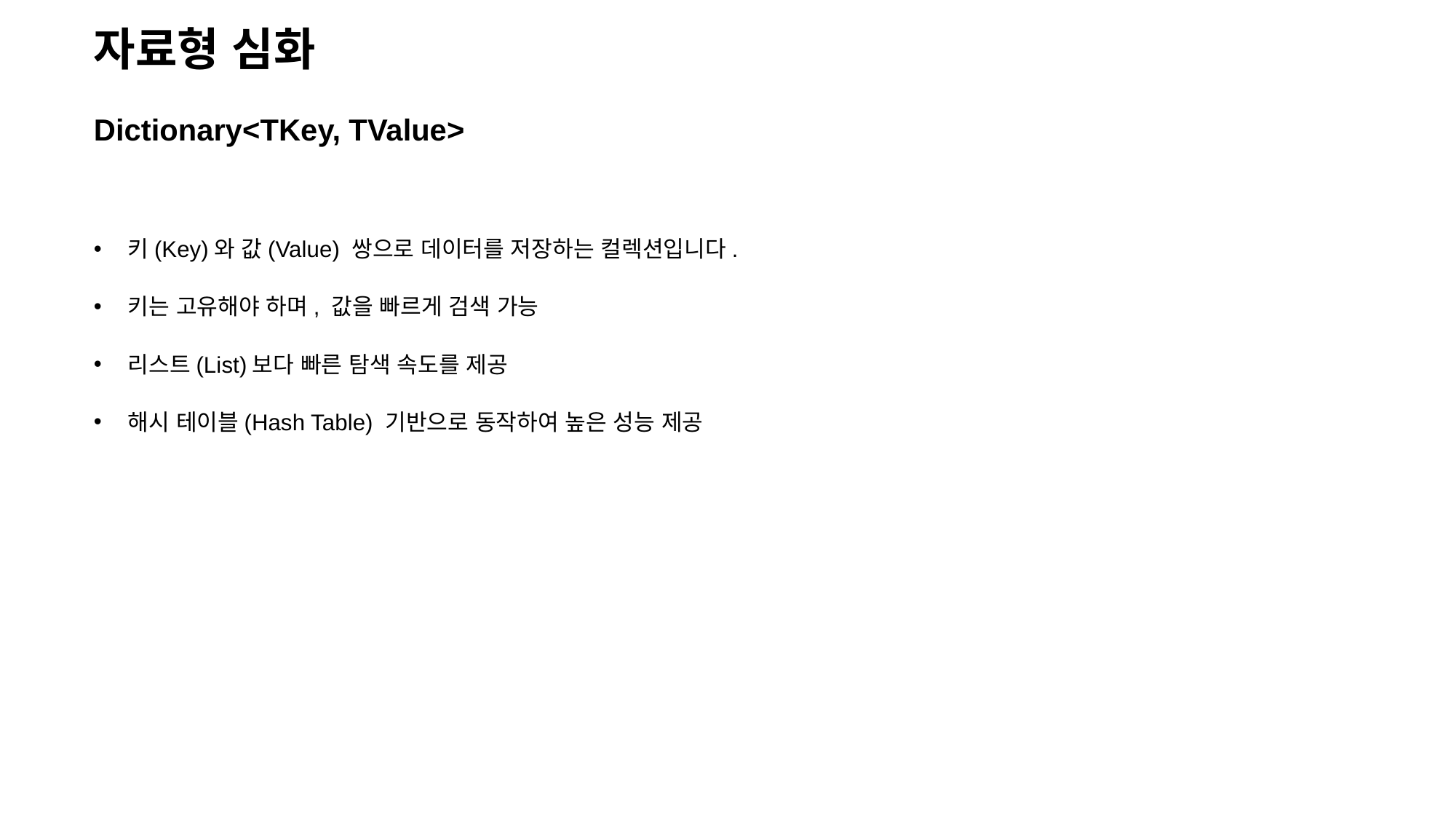

자료형 심화
Dictionary<TKey, TValue>

키(Key)와 값(Value) 쌍으로 데이터를 저장하는 컬렉션입니다.
키는 고유해야 하며, 값을 빠르게 검색 가능
리스트(List)보다 빠른 탐색 속도를 제공
해시 테이블(Hash Table) 기반으로 동작하여 높은 성능 제공